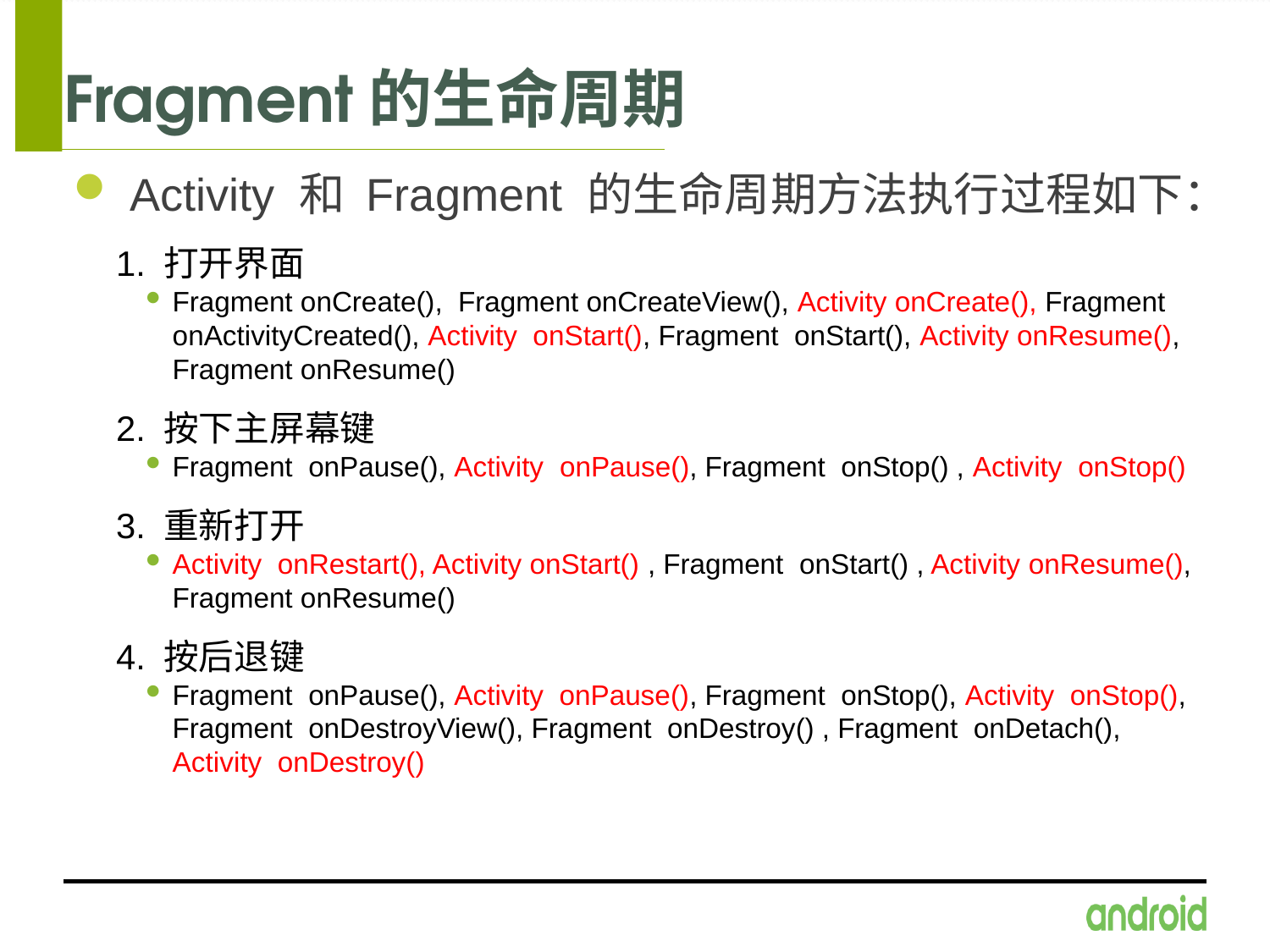

# Fragment的生命周期
 Activity 和 Fragment 的生命周期方法执行过程如下：
1. 打开界面
Fragment onCreate(),  Fragment onCreateView(), Activity onCreate(), Fragment  onActivityCreated(), Activity  onStart(), Fragment  onStart(), Activity onResume(), Fragment onResume()
2. 按下主屏幕键
Fragment  onPause(), Activity  onPause(), Fragment  onStop() , Activity  onStop()
3. 重新打开
Activity  onRestart(), Activity onStart() , Fragment  onStart() , Activity onResume(), Fragment onResume()
4. 按后退键
Fragment  onPause(), Activity  onPause(), Fragment  onStop(), Activity  onStop(), Fragment  onDestroyView(), Fragment  onDestroy() , Fragment  onDetach(), Activity  onDestroy()